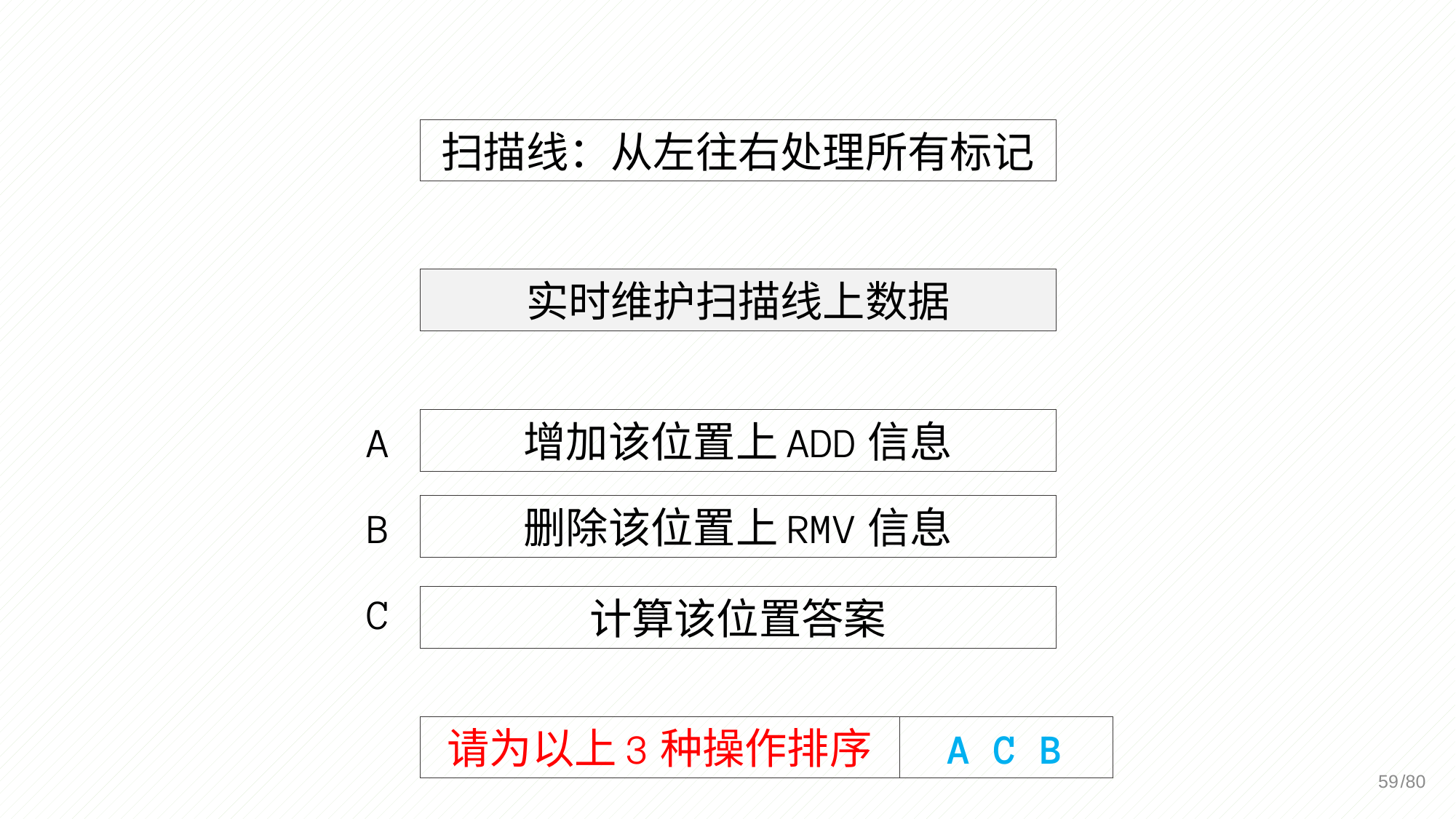

扫描线：从左往右处理所有标记
实时维护扫描线上数据
A
增加该位置上ADD信息
B
删除该位置上RMV信息
C
计算该位置答案
请为以上3种操作排序
A C B
59